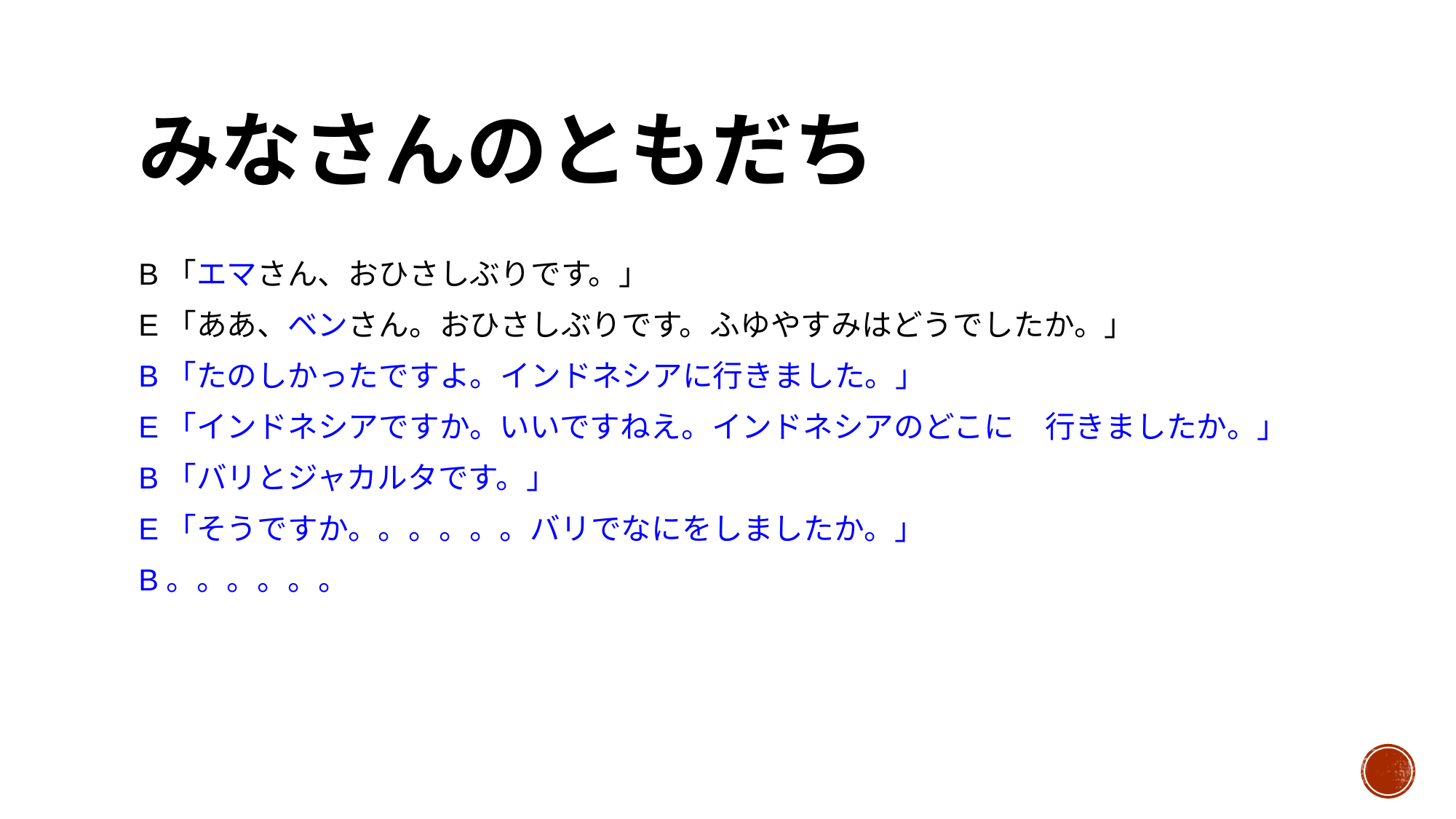

# みなさんのともだち
B「エマさん、おひさしぶりです。」
E「ああ、ベンさん。おひさしぶりです。ふゆやすみはどうでしたか。」
B「たのしかったですよ。インドネシアに行きました。」
E「インドネシアですか。いいですねえ。インドネシアのどこに　行きましたか。」
B「バリとジャカルタです。」
E「そうですか。。。。。。バリでなにをしましたか。」
B。。。。。。